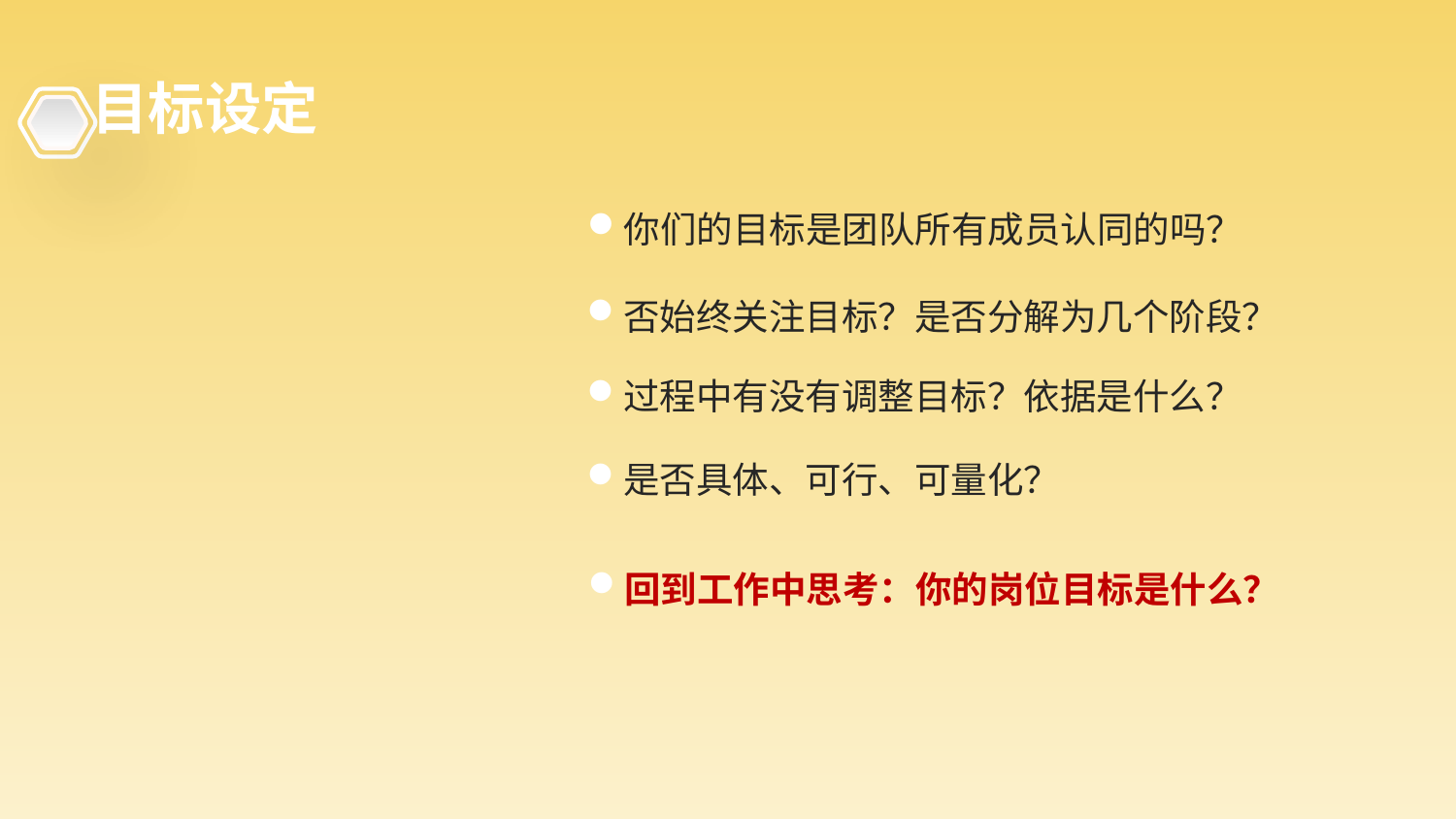

目标设定
你们的目标是团队所有成员认同的吗？
否始终关注目标？是否分解为几个阶段？
过程中有没有调整目标？依据是什么？
是否具体、可行、可量化？
回到工作中思考：你的岗位目标是什么？